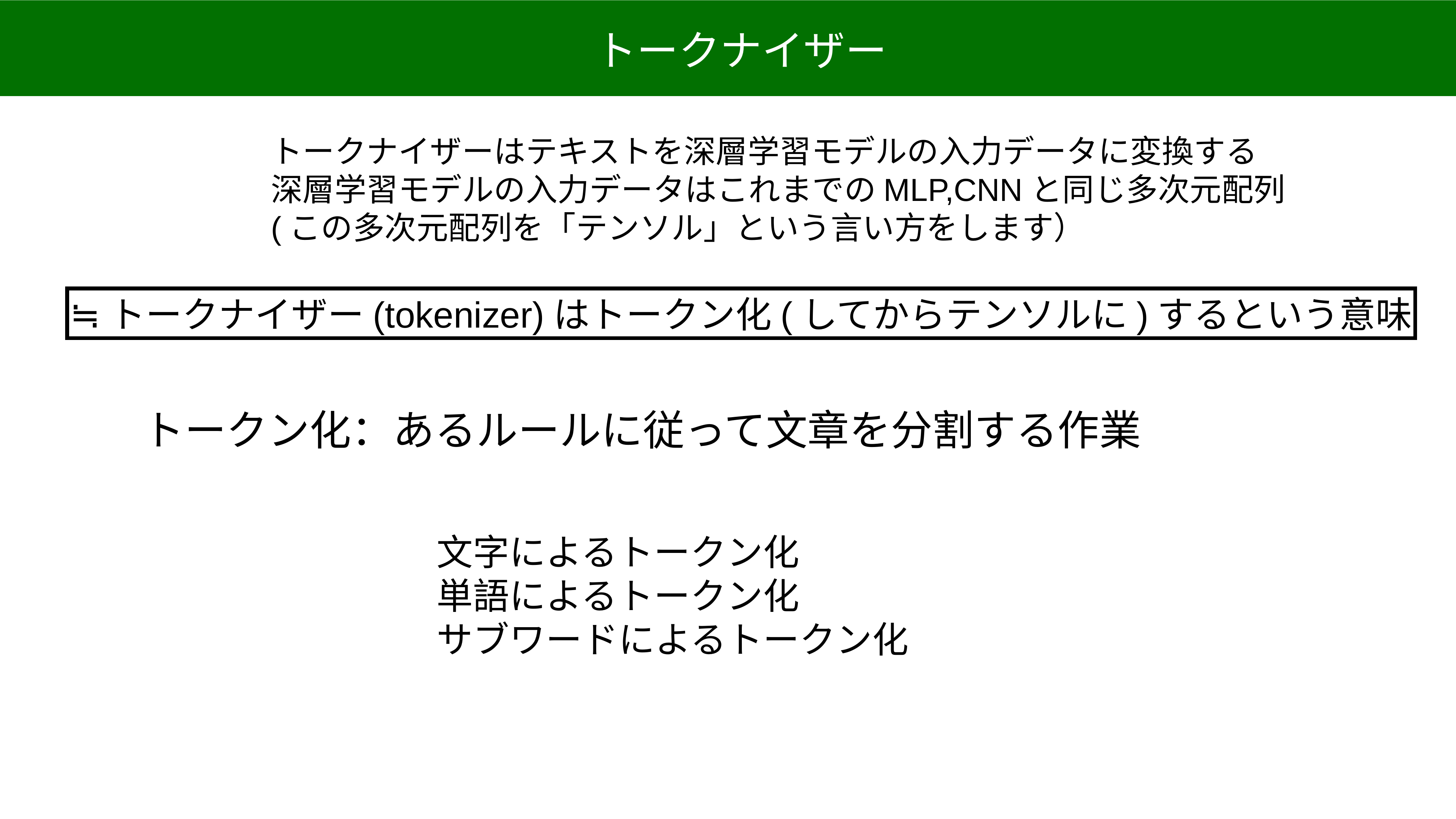

トークナイザー
トークナイザーはテキストを深層学習モデルの入力データに変換する
深層学習モデルの入力データはこれまでのMLP,CNNと同じ多次元配列
(この多次元配列を「テンソル」という言い方をします）
≒トークナイザー(tokenizer)はトークン化(してからテンソルに)するという意味
トークン化：あるルールに従って文章を分割する作業
文字によるトークン化
単語によるトークン化
サブワードによるトークン化